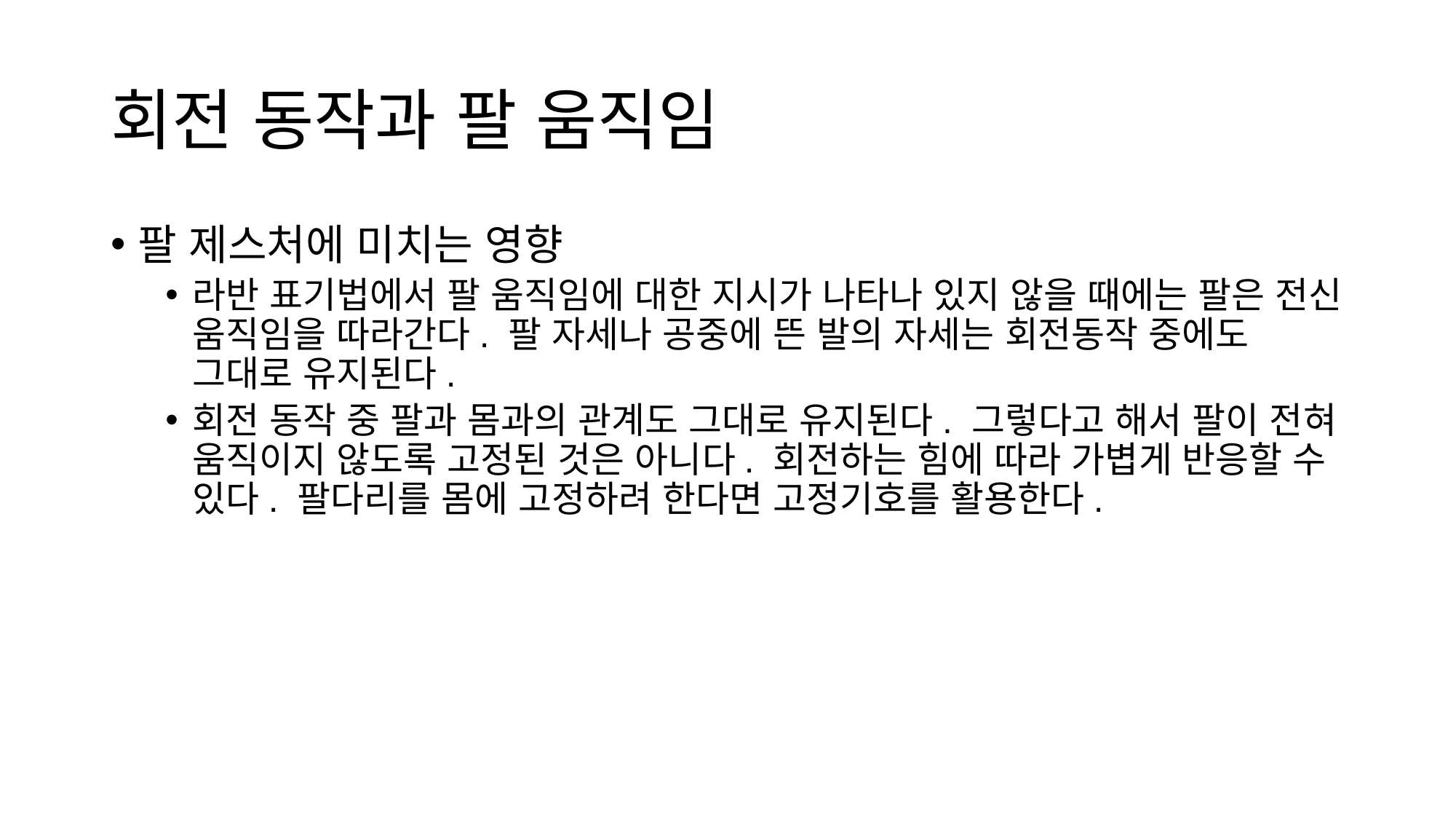

# 회전 동작과 팔 움직임
팔 제스처에 미치는 영향
라반 표기법에서 팔 움직임에 대한 지시가 나타나 있지 않을 때에는 팔은 전신 움직임을 따라간다. 팔 자세나 공중에 뜬 발의 자세는 회전동작 중에도 그대로 유지된다.
회전 동작 중 팔과 몸과의 관계도 그대로 유지된다. 그렇다고 해서 팔이 전혀 움직이지 않도록 고정된 것은 아니다. 회전하는 힘에 따라 가볍게 반응할 수 있다. 팔다리를 몸에 고정하려 한다면 고정기호를 활용한다.